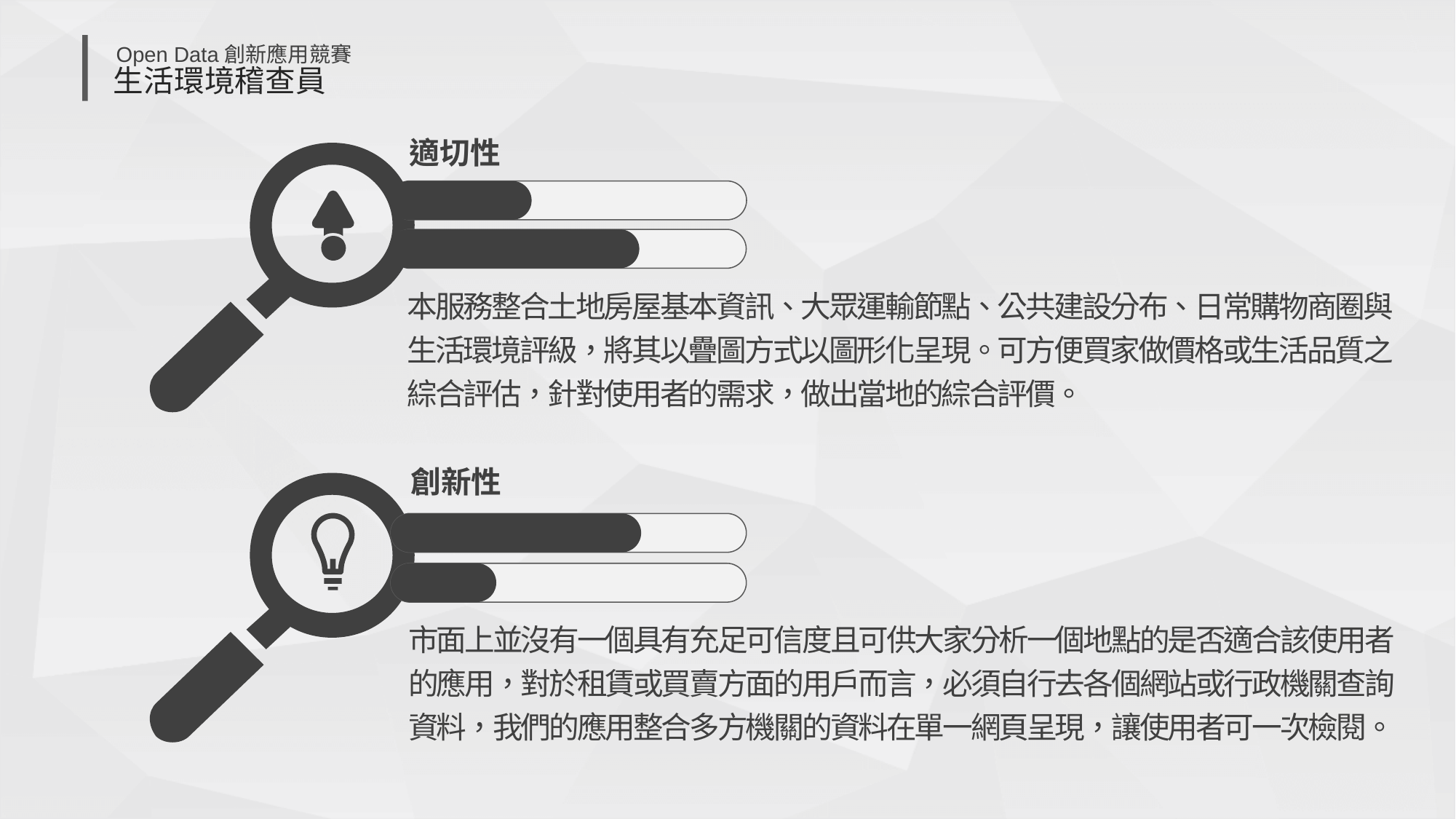

適切性

本服務整合土地房屋基本資訊、大眾運輸節點、公共建設分布、日常購物商圈與生活環境評級，將其以疊圖方式以圖形化呈現。可方便買家做價格或生活品質之綜合評估，針對使用者的需求，做出當地的綜合評價。

創新性

市面上並沒有一個具有充足可信度且可供大家分析一個地點的是否適合該使用者的應用，對於租賃或買賣方面的用戶而言，必須自行去各個網站或行政機關查詢資料，我們的應用整合多方機關的資料在單一網頁呈現，讓使用者可一次檢閱。